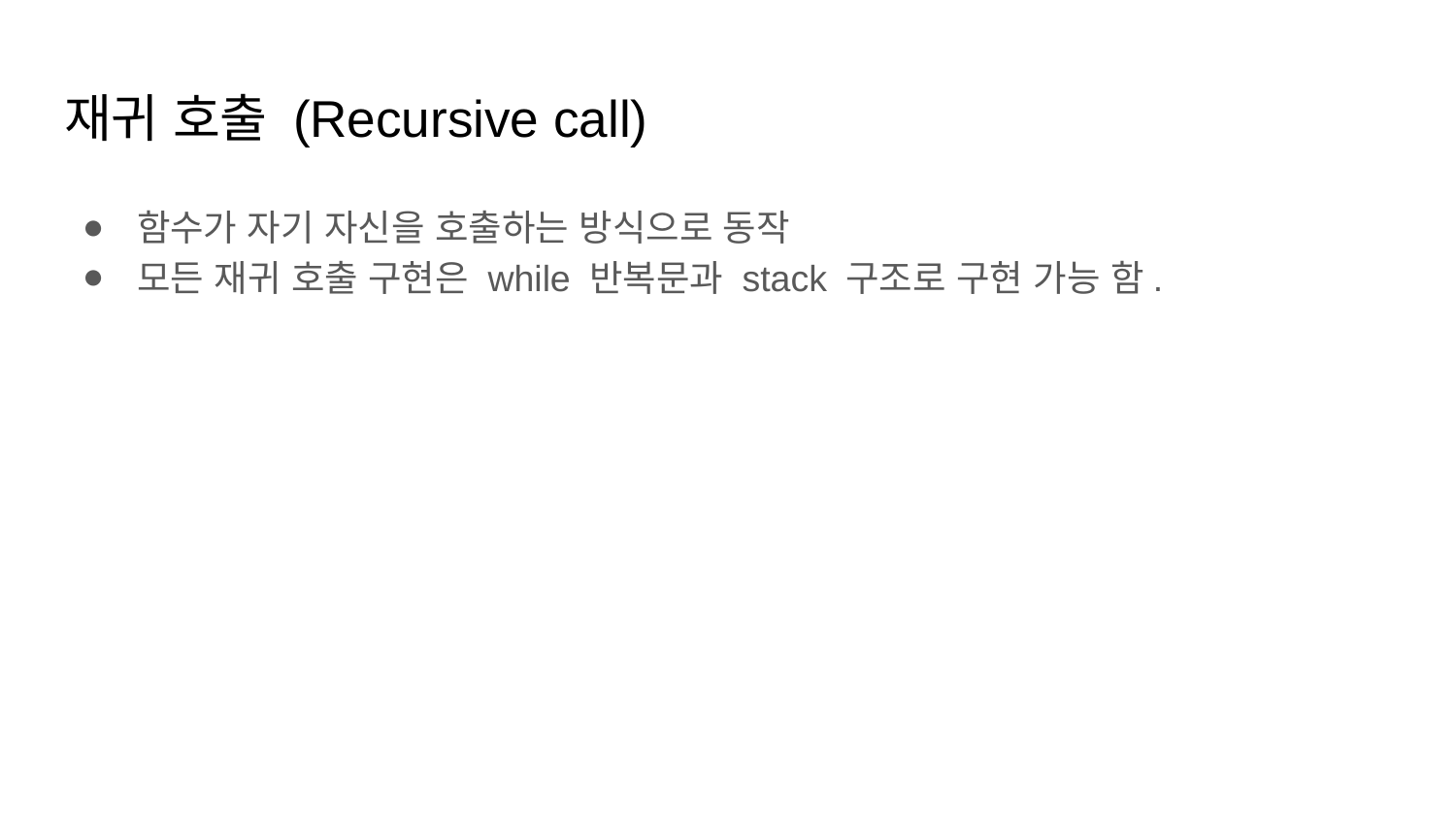

# 재귀 호출 (Recursive call)
함수가 자기 자신을 호출하는 방식으로 동작
모든 재귀 호출 구현은 while 반복문과 stack 구조로 구현 가능 함.